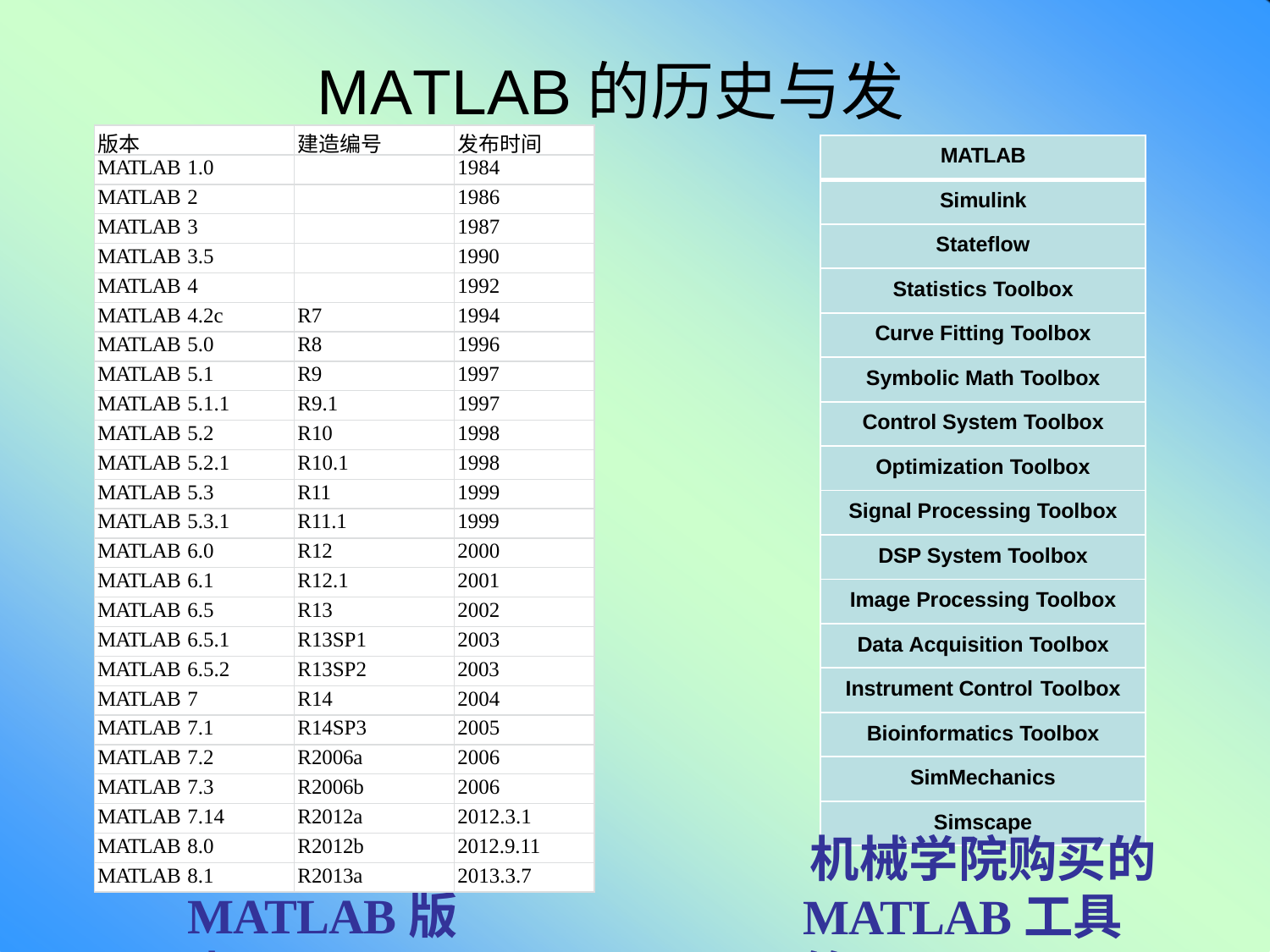

# MATLAB的历史与发展
| 版本 | 建造编号 | 发布时间 |
| --- | --- | --- |
| MATLAB 1.0 |  | 1984 |
| MATLAB 2 |  | 1986 |
| MATLAB 3 |  | 1987 |
| MATLAB 3.5 |  | 1990 |
| MATLAB 4 |  | 1992 |
| MATLAB 4.2c | R7 | 1994 |
| MATLAB 5.0 | R8 | 1996 |
| MATLAB 5.1 | R9 | 1997 |
| MATLAB 5.1.1 | R9.1 | 1997 |
| MATLAB 5.2 | R10 | 1998 |
| MATLAB 5.2.1 | R10.1 | 1998 |
| MATLAB 5.3 | R11 | 1999 |
| MATLAB 5.3.1 | R11.1 | 1999 |
| MATLAB 6.0 | R12 | 2000 |
| MATLAB 6.1 | R12.1 | 2001 |
| MATLAB 6.5 | R13 | 2002 |
| MATLAB 6.5.1 | R13SP1 | 2003 |
| MATLAB 6.5.2 | R13SP2 | 2003 |
| MATLAB 7 | R14 | 2004 |
| MATLAB 7.1 | R14SP3 | 2005 |
| MATLAB 7.2 | R2006a | 2006 |
| MATLAB 7.3 | R2006b | 2006 |
| MATLAB 7.14 | R2012a | 2012.3.1 |
| MATLAB 8.0 | R2012b | 2012.9.11 |
| MATLAB 8.1 | R2013a | 2013.3.7 |
| MATLAB |
| --- |
| Simulink |
| Stateflow |
| Statistics Toolbox |
| Curve Fitting Toolbox |
| Symbolic Math Toolbox |
| Control System Toolbox |
| Optimization Toolbox |
| Signal Processing Toolbox |
| DSP System Toolbox |
| Image Processing Toolbox |
| Data Acquisition Toolbox |
| Instrument Control Toolbox |
| Bioinformatics Toolbox |
| SimMechanics |
| Simscape |
机械学院购买的
MATLAB工具箱
MATLAB版本